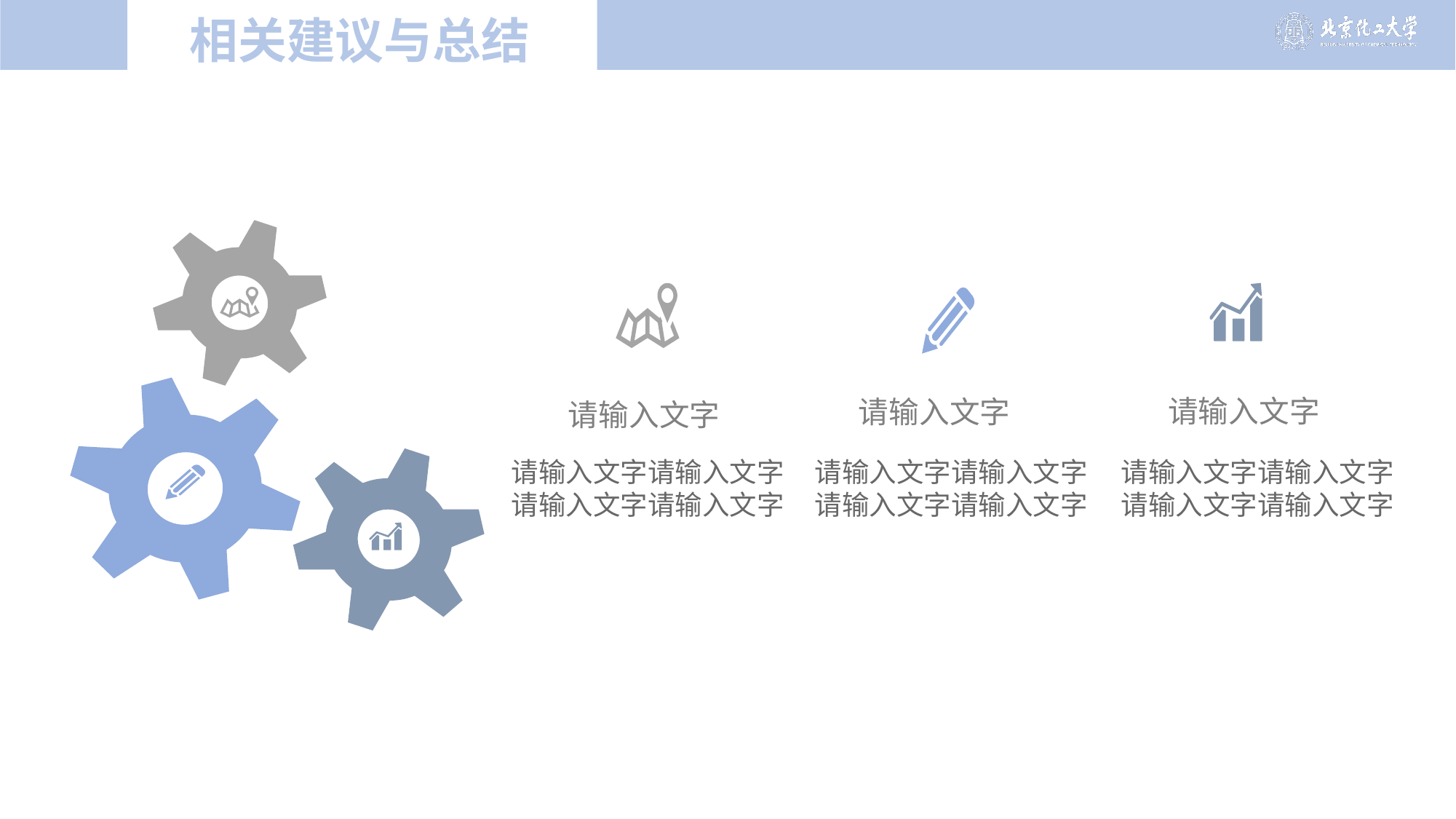

# 相关建议与总结

请输入文字

请输入文字

请输入文字

请输入文字请输入文字
请输入文字请输入文字

请输入文字请输入文字
请输入文字请输入文字

请输入文字请输入文字
请输入文字请输入文字